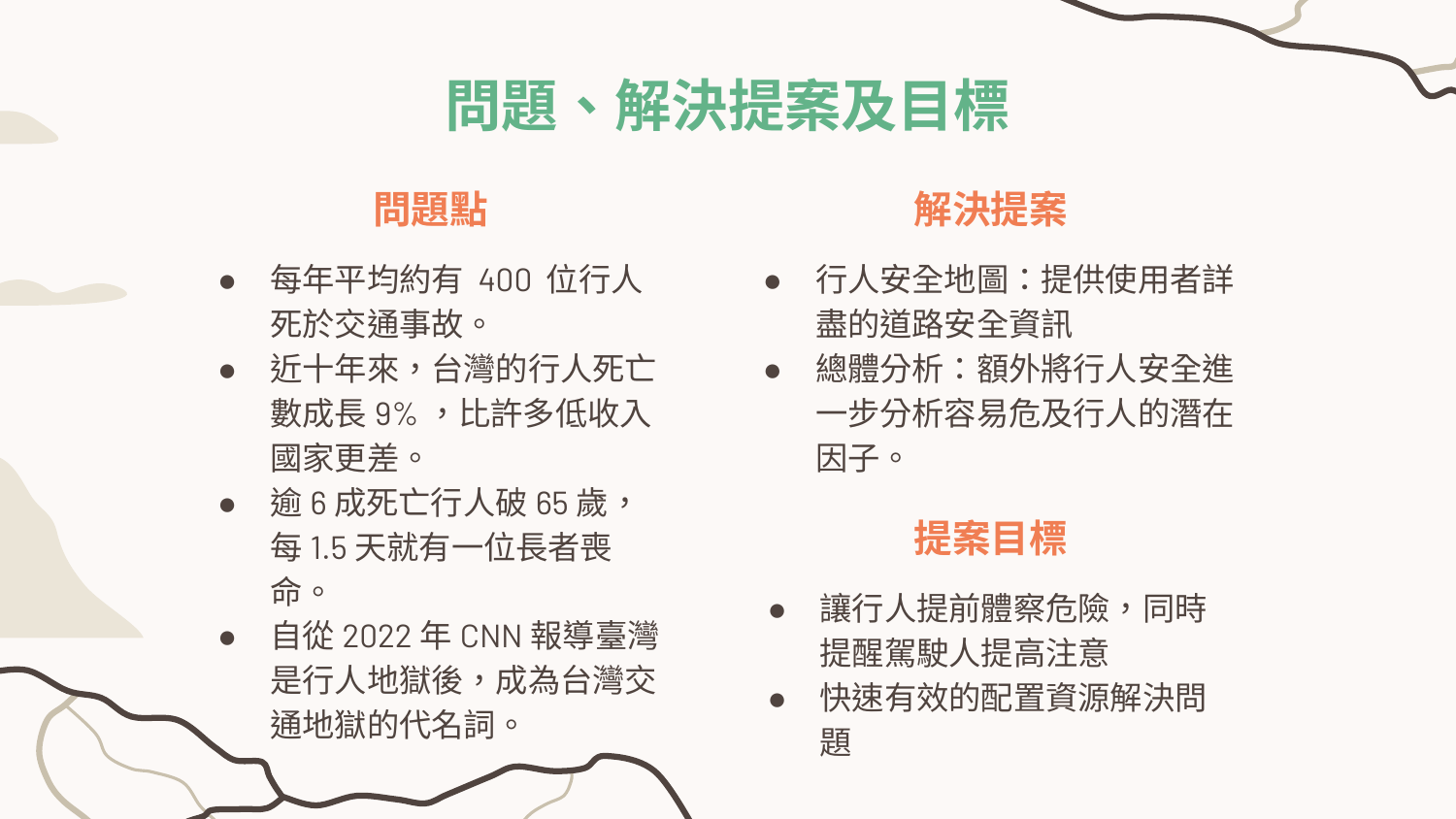

# 問題、解決提案及目標
解決提案
問題點
行人安全地圖：提供使用者詳盡的道路安全資訊
總體分析：額外將行人安全進一步分析容易危及行人的潛在因子。
每年平均約有 400 位行人死於交通事故。
近十年來，台灣的行人死亡數成長9%，比許多低收入國家更差。
逾6成死亡行人破65歲，每1.5天就有一位長者喪命。
自從2022年CNN報導臺灣是行人地獄後，成為台灣交通地獄的代名詞。
提案目標
讓行人提前體察危險，同時提醒駕駛人提高注意
快速有效的配置資源解決問題